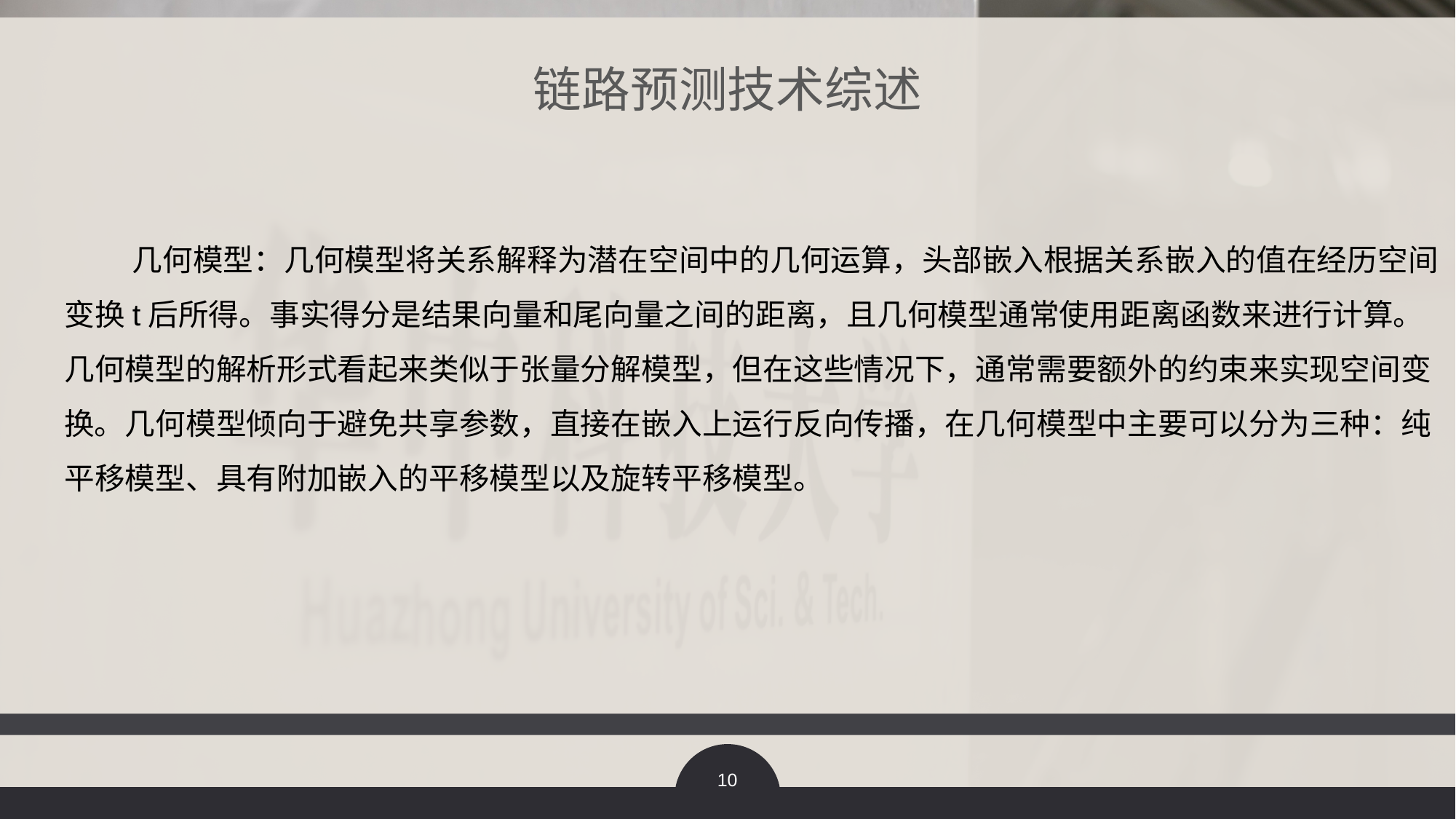

链路预测技术综述
         几何模型：几何模型将关系解释为潜在空间中的几何运算，头部嵌入根据关系嵌入的值在经历空间变换t后所得。事实得分是结果向量和尾向量之间的距离，且几何模型通常使用距离函数来进行计算。几何模型的解析形式看起来类似于张量分解模型，但在这些情况下，通常需要额外的约束来实现空间变换。几何模型倾向于避免共享参数，直接在嵌入上运行反向传播，在几何模型中主要可以分为三种：纯平移模型、具有附加嵌入的平移模型以及旋转平移模型。

10